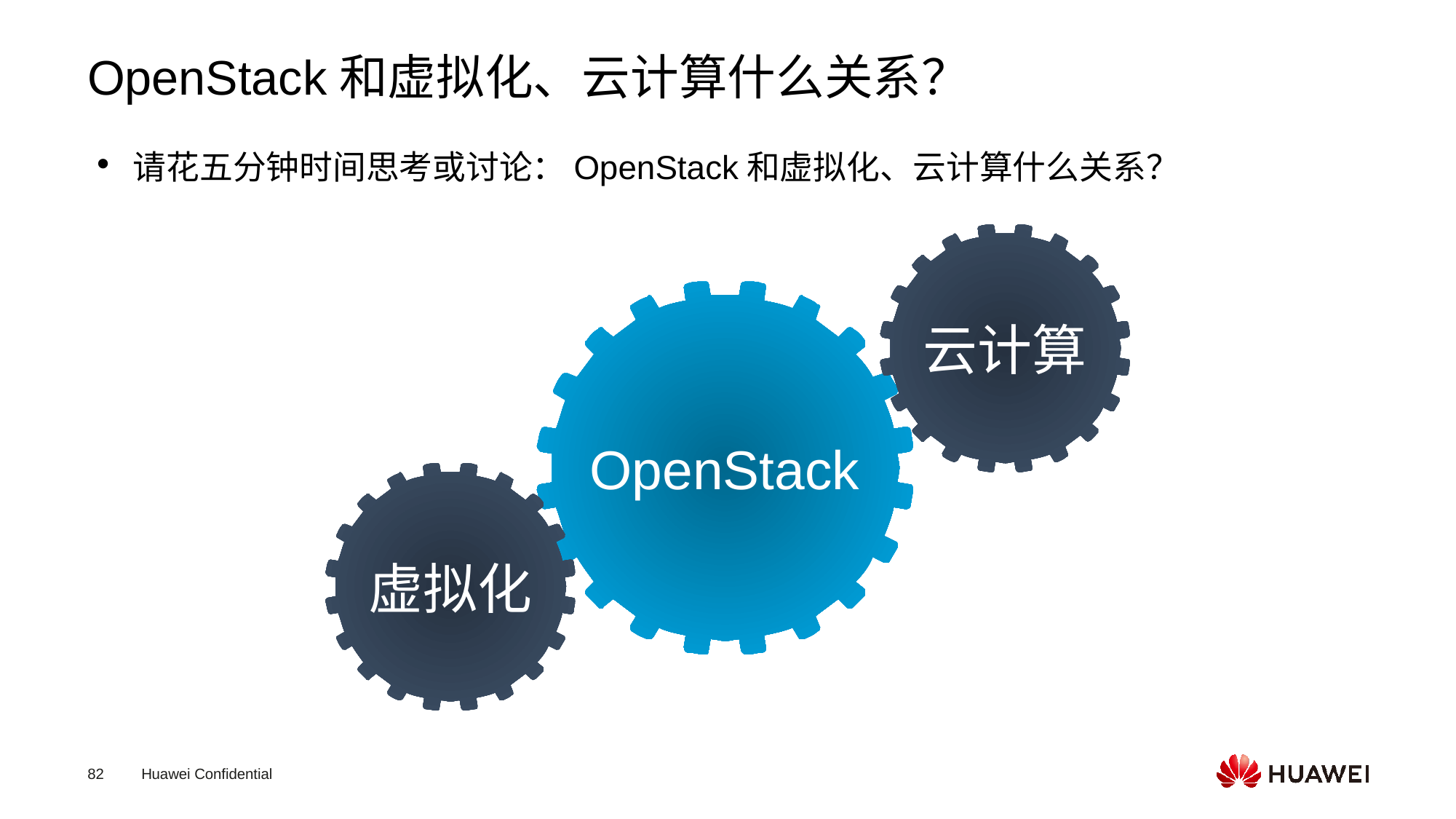

# OpenStack和虚拟化、云计算什么关系？
请花五分钟时间思考或讨论：OpenStack和虚拟化、云计算什么关系？
云计算
OpenStack
虚拟化